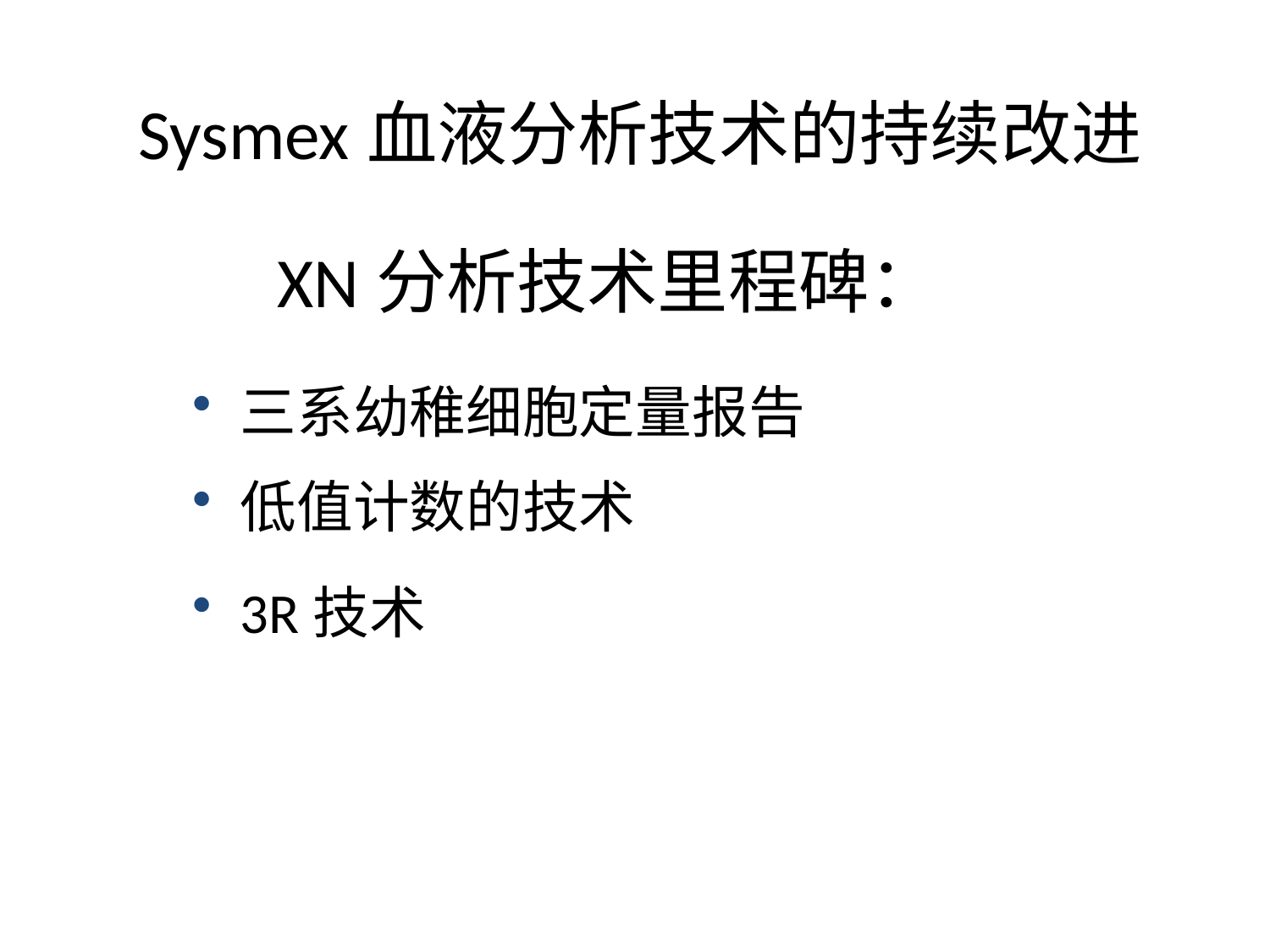

Sysmex血液分析技术的持续改进
XN分析技术里程碑：
三系幼稚细胞定量报告
低值计数的技术
3R技术